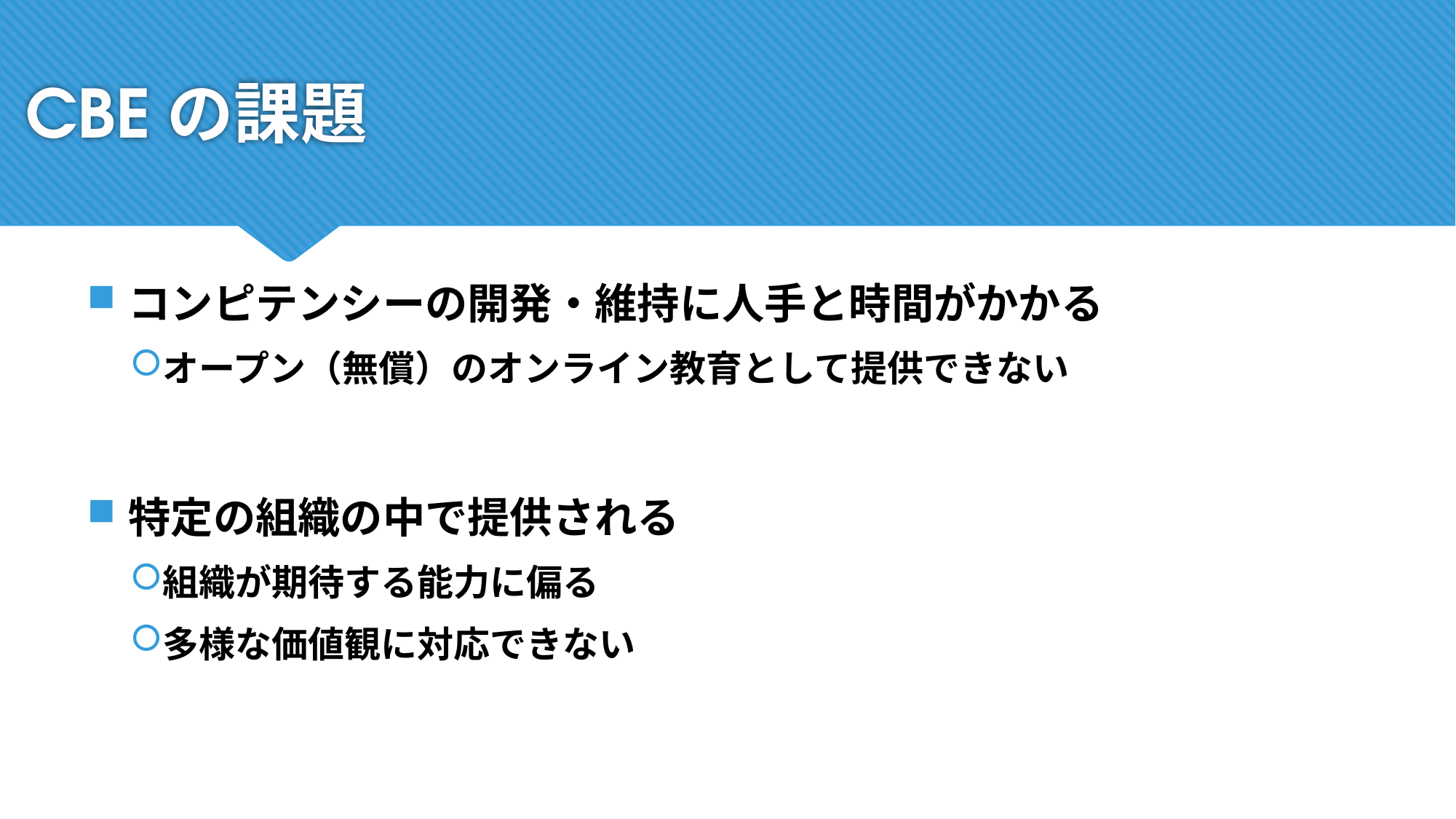

# CBEの課題
コンピテンシーの開発・維持に人手と時間がかかる
オープン（無償）のオンライン教育として提供できない

特定の組織の中で提供される
組織が期待する能力に偏る
多様な価値観に対応できない